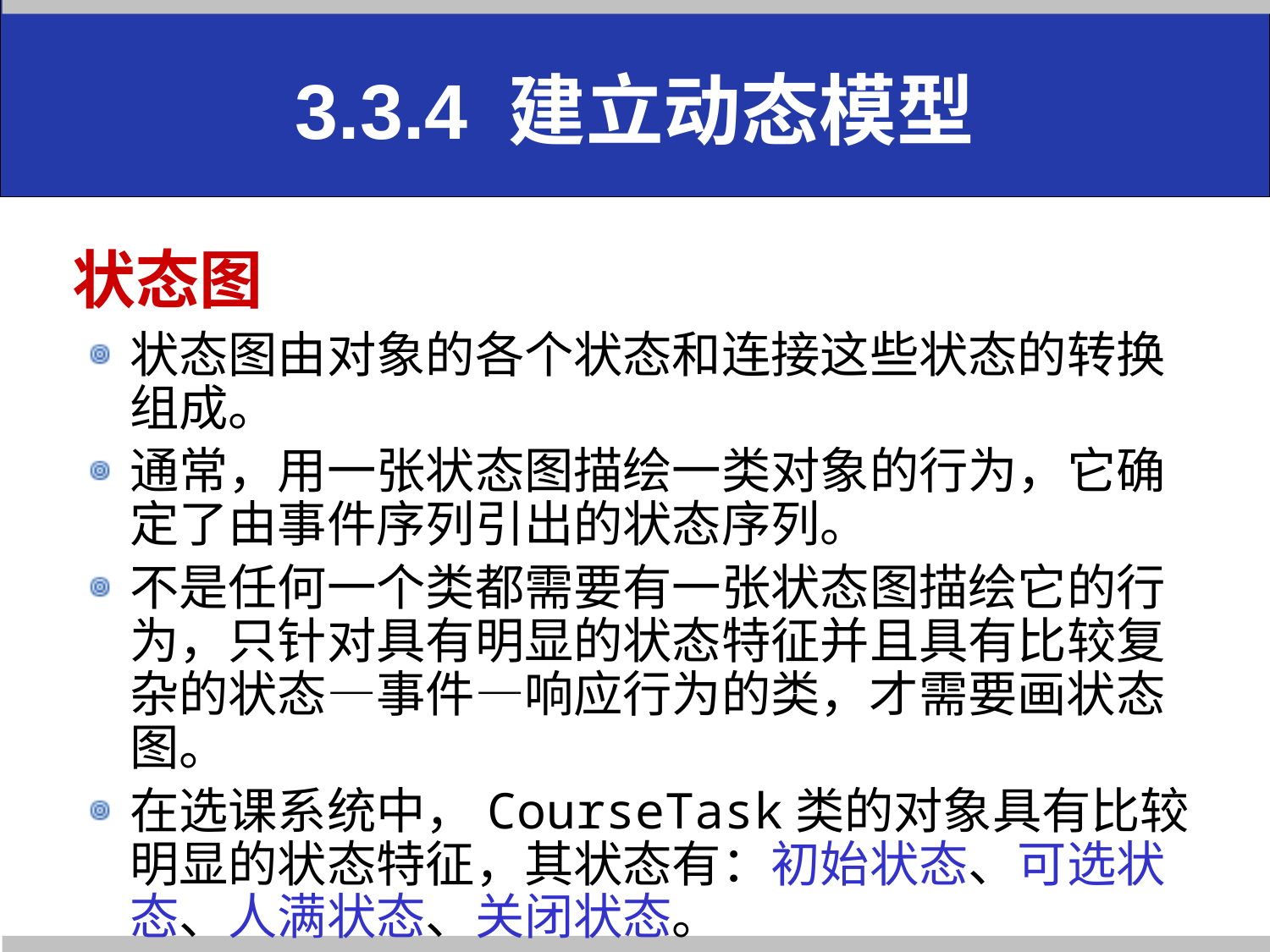

3.3.4 建立动态模型
# 状态图
状态图由对象的各个状态和连接这些状态的转换组成。
通常，用一张状态图描绘一类对象的行为，它确定了由事件序列引出的状态序列。
不是任何一个类都需要有一张状态图描绘它的行为，只针对具有明显的状态特征并且具有比较复杂的状态—事件—响应行为的类，才需要画状态图。
在选课系统中，CourseTask类的对象具有比较明显的状态特征，其状态有：初始状态、可选状态、人满状态、关闭状态。
211